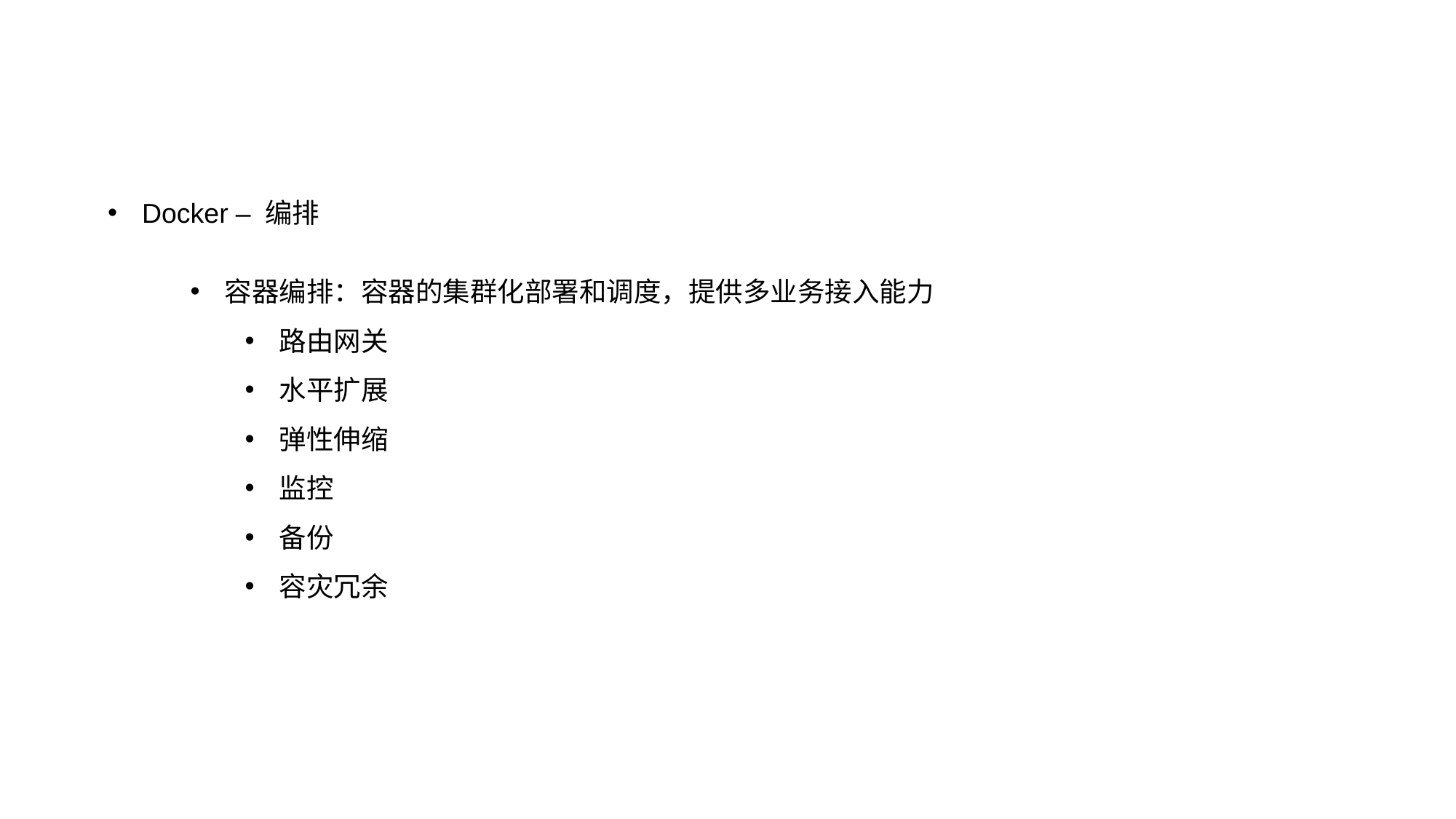

Docker – 编排
容器编排：容器的集群化部署和调度，提供多业务接入能力
路由网关
水平扩展
弹性伸缩
监控
备份
容灾冗余